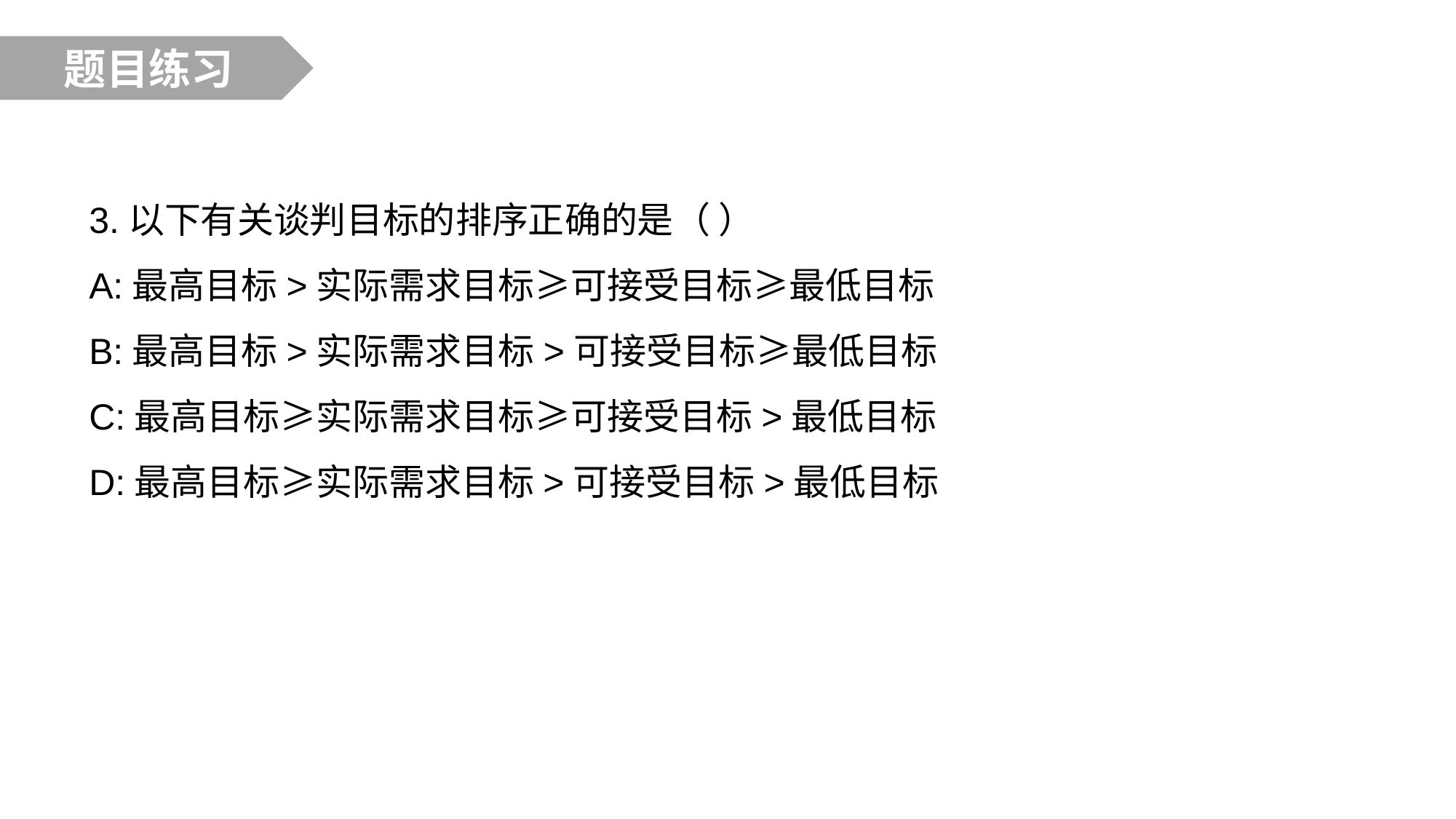

题目练习
3.以下有关谈判目标的排序正确的是（ ）
A:最高目标>实际需求目标≥可接受目标≥最低目标
B:最高目标>实际需求目标>可接受目标≥最低目标
C:最高目标≥实际需求目标≥可接受目标>最低目标
D:最高目标≥实际需求目标>可接受目标>最低目标